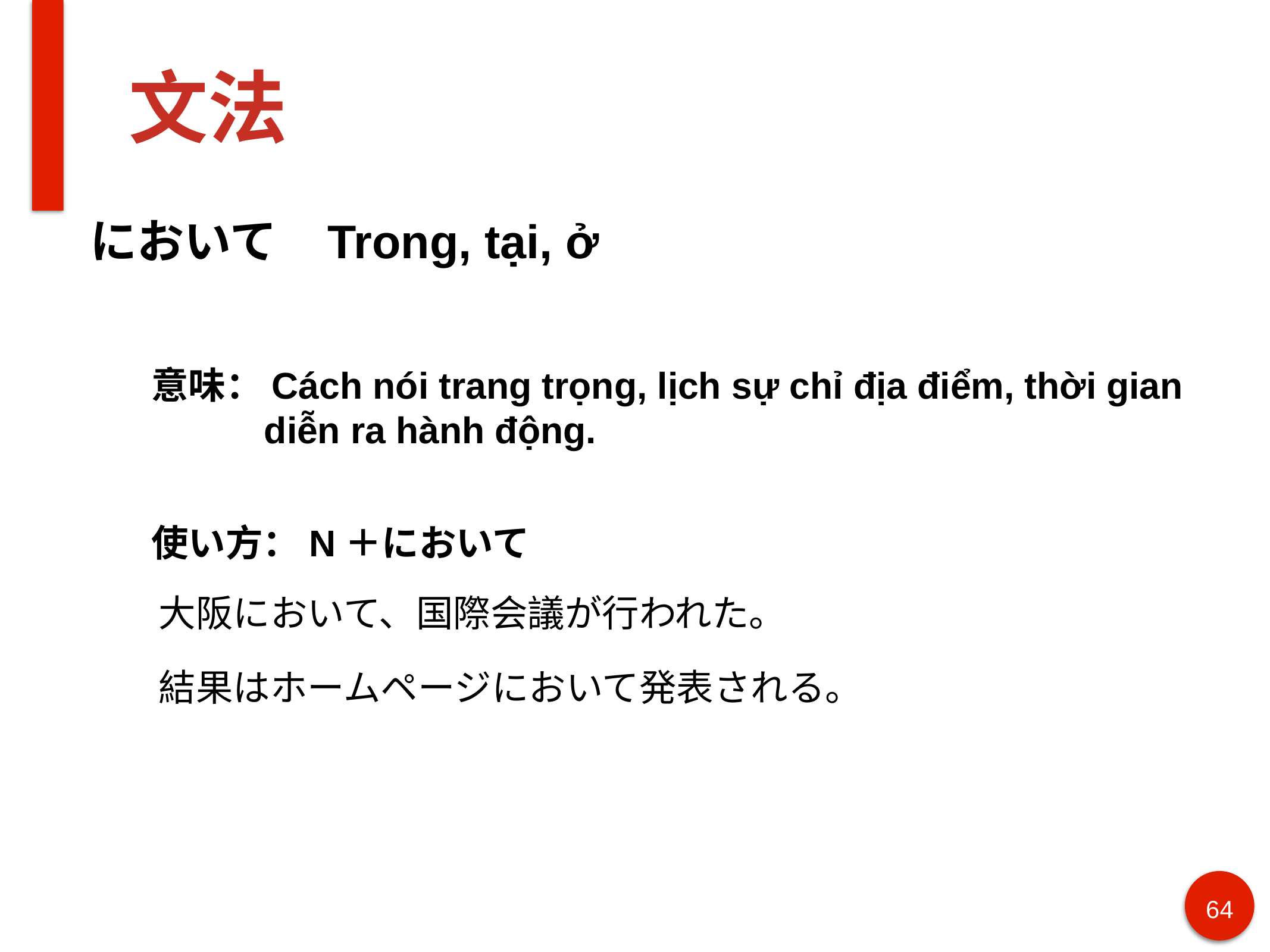

# 文法
において   Trong, tại, ở
意味：Cách nói trang trọng, lịch sự chỉ địa điểm, thời gian
           diễn ra hành động.
使い方：N＋において
大阪において、国際会議が行われた。
結果はホームページにおいて発表される。
64